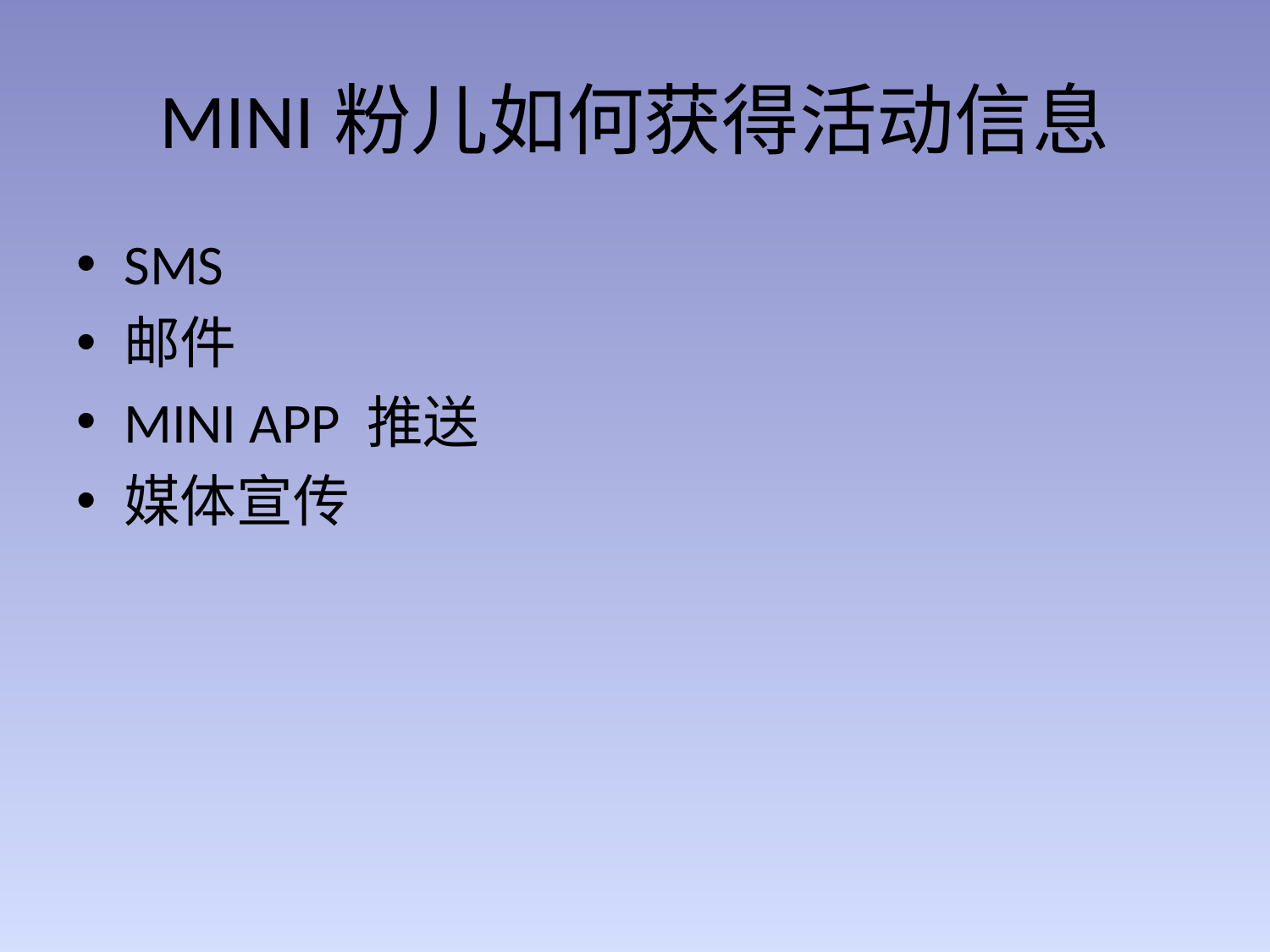

# MINI粉儿如何获得活动信息
SMS
邮件
MINI APP 推送
媒体宣传